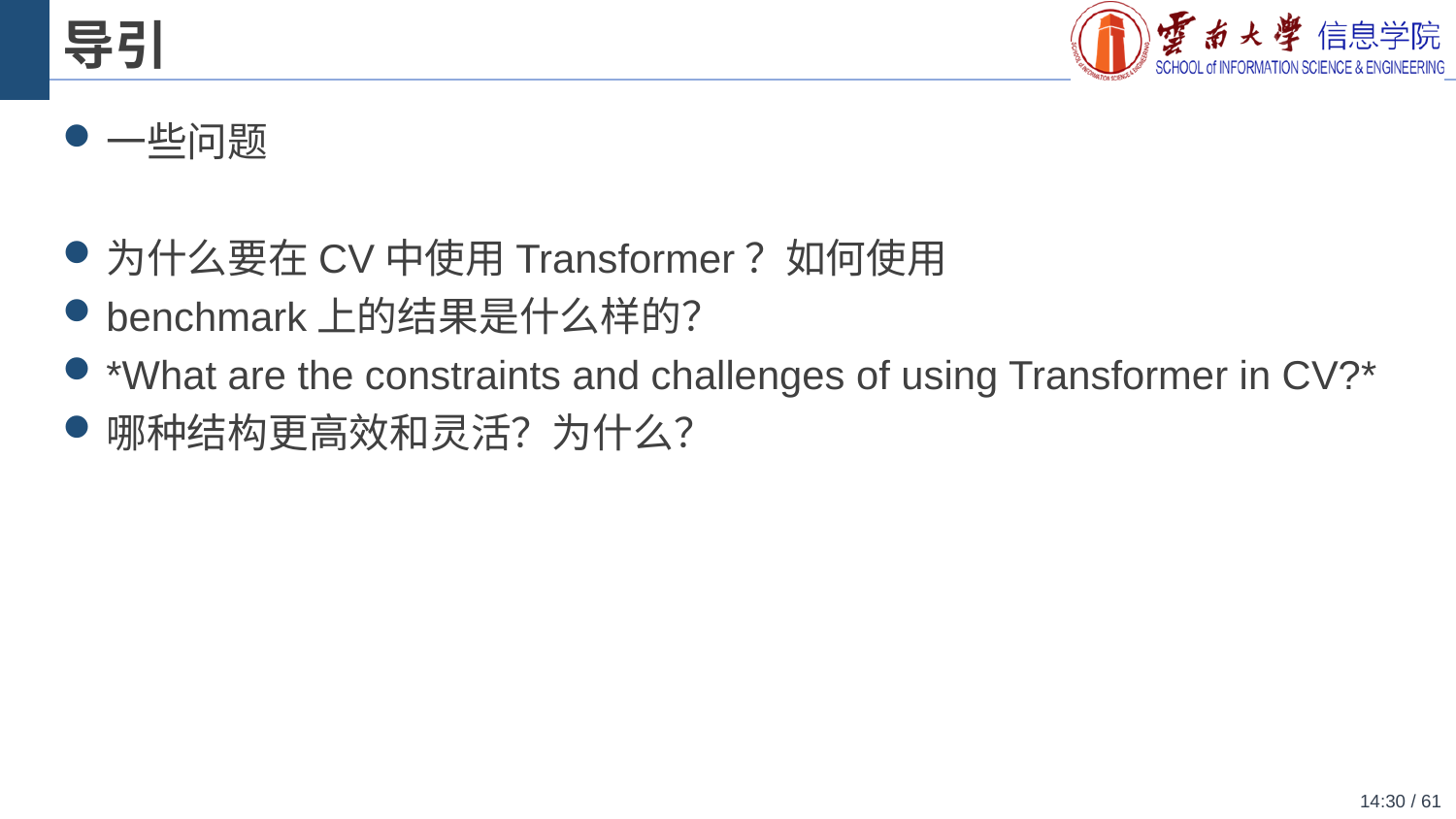

# 导引
一些问题

为什么要在CV中使用Transformer？如何使用
benchmark上的结果是什么样的？
*What are the constraints and challenges of using Transformer in CV?*
哪种结构更高效和灵活？为什么？